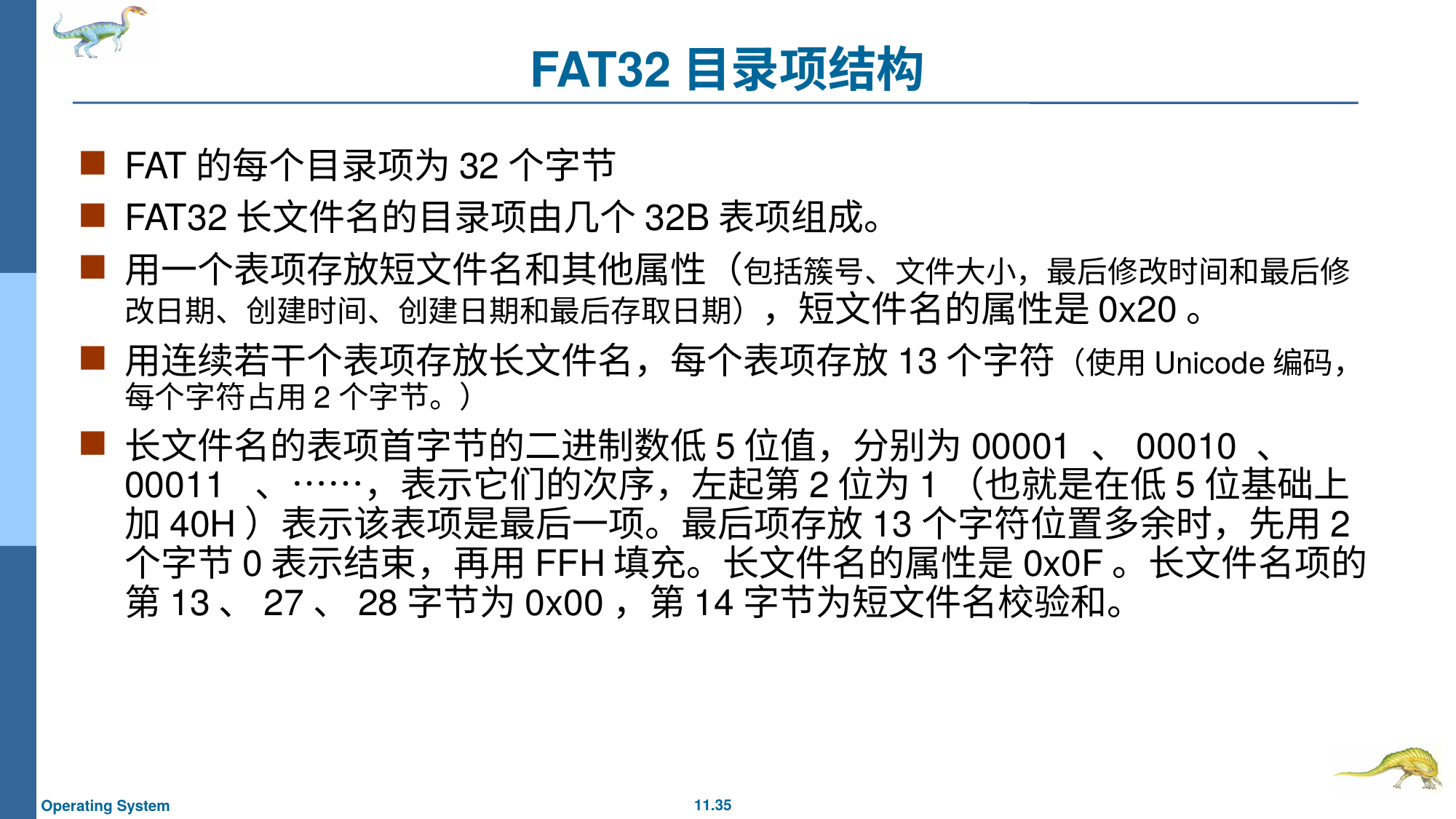

# FAT32目录项结构
FAT的每个目录项为32个字节
FAT32长文件名的目录项由几个32B表项组成。
用一个表项存放短文件名和其他属性（包括簇号、文件大小，最后修改时间和最后修改日期、创建时间、创建日期和最后存取日期），短文件名的属性是0x20。
用连续若干个表项存放长文件名，每个表项存放13个字符（使用Unicode编码，每个字符占用2个字节。）
长文件名的表项首字节的二进制数低5位值，分别为00001 、00010 、   00011  、……，表示它们的次序，左起第2位为1（也就是在低5位基础上加40H）表示该表项是最后一项。最后项存放13个字符位置多余时，先用2个字节0表示结束，再用FFH填充。长文件名的属性是0x0F。长文件名项的第13、27、28字节为0x00，第14字节为短文件名校验和。